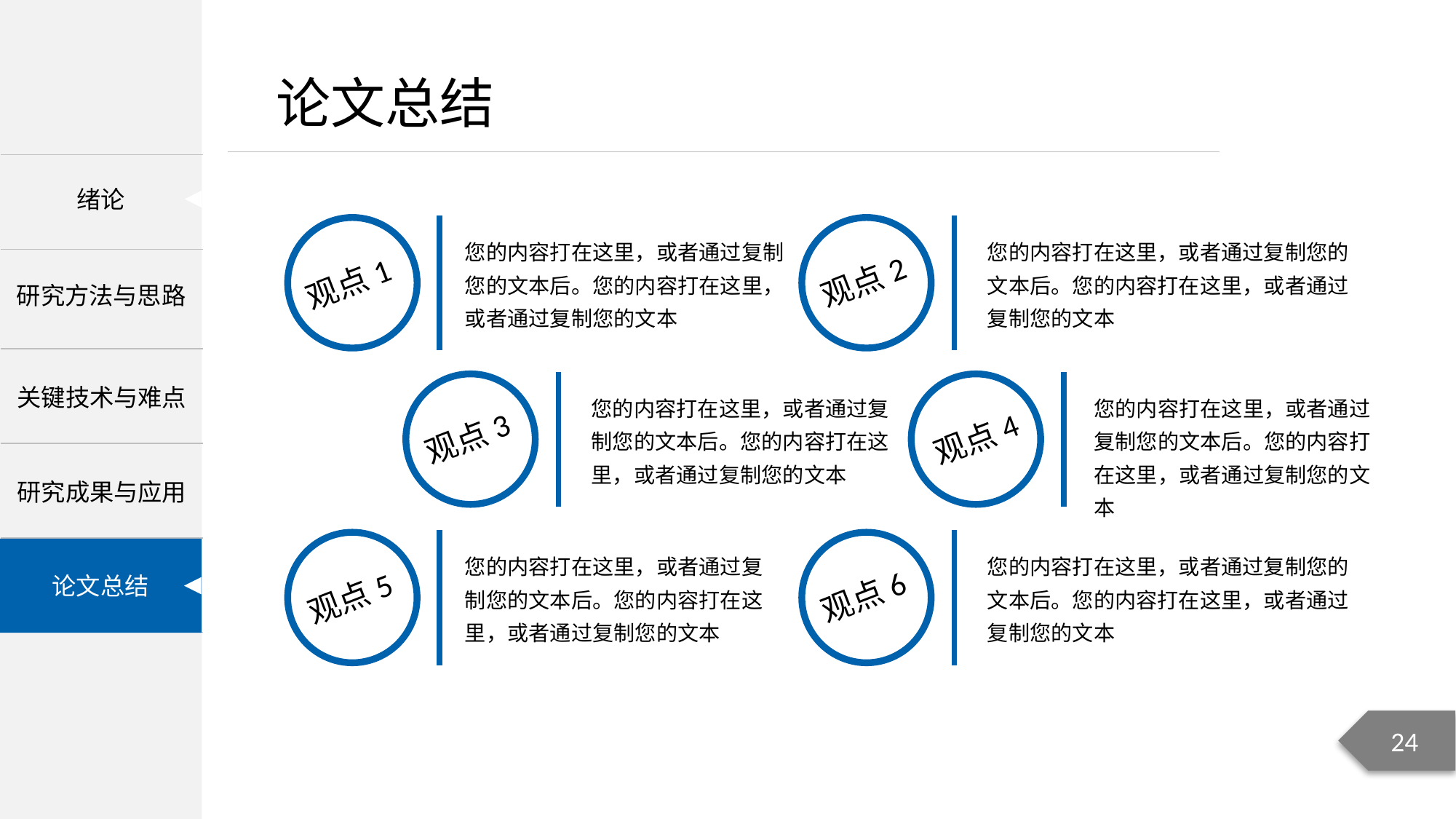

观点1

观点2
您的内容打在这里，或者通过复制您的文本后。您的内容打在这里，或者通过复制您的文本
您的内容打在这里，或者通过复制您的文本后。您的内容打在这里，或者通过复制您的文本

观点3

观点4
您的内容打在这里，或者通过复制您的文本后。您的内容打在这里，或者通过复制您的文本
您的内容打在这里，或者通过复制您的文本后。您的内容打在这里，或者通过复制您的文本

观点5

观点6
您的内容打在这里，或者通过复制您的文本后。您的内容打在这里，或者通过复制您的文本
您的内容打在这里，或者通过复制您的文本后。您的内容打在这里，或者通过复制您的文本